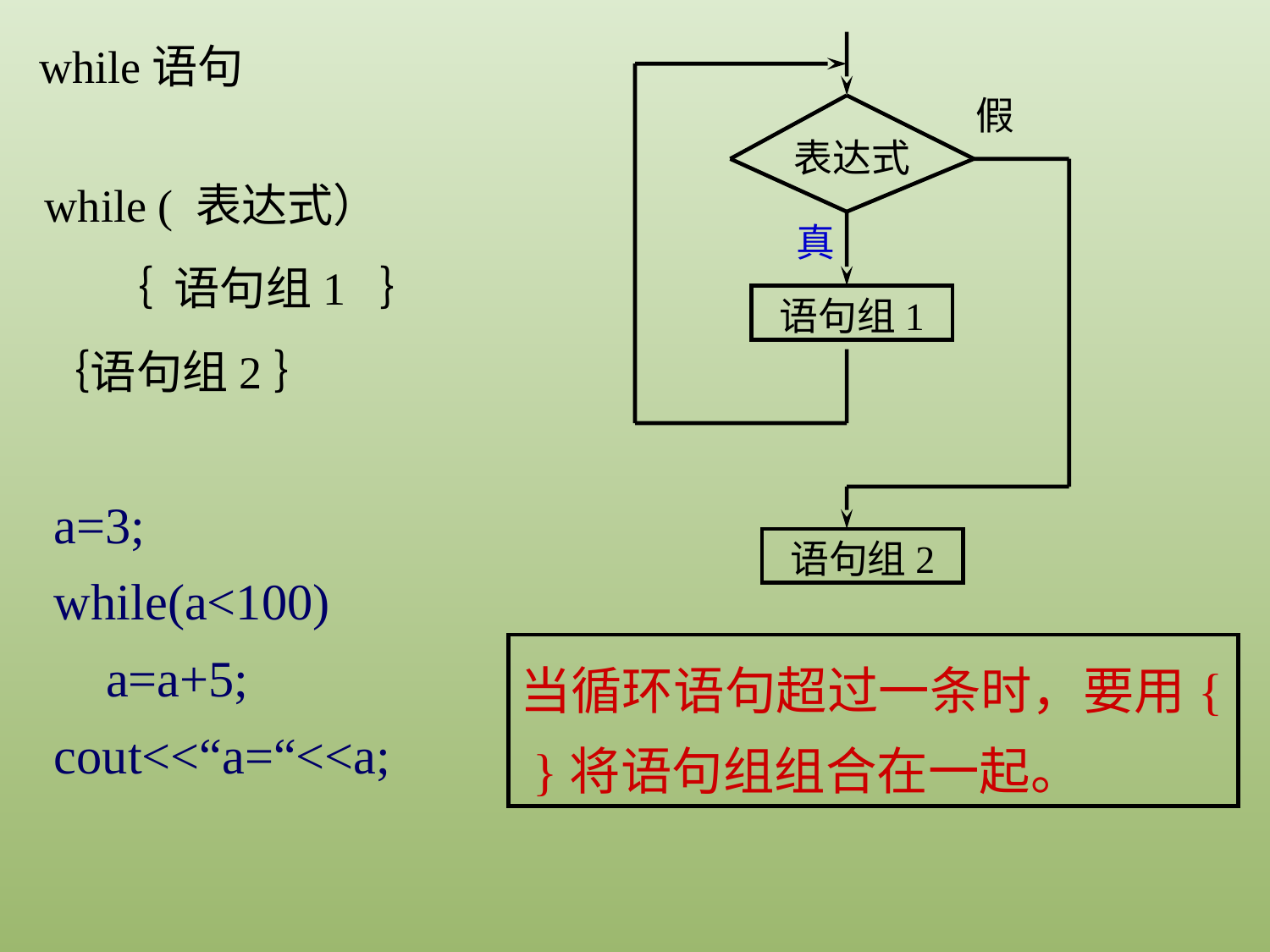

while语句

假

表达式

真

语句组1

语句组2
while ( 表达式）
     ｛  语句组1  ｝
｛语句组2｝
a=3;
while(a<100)
    a=a+5;
cout<<“a=“<<a;
当循环语句超过一条时，要用{  }将语句组组合在一起。
117